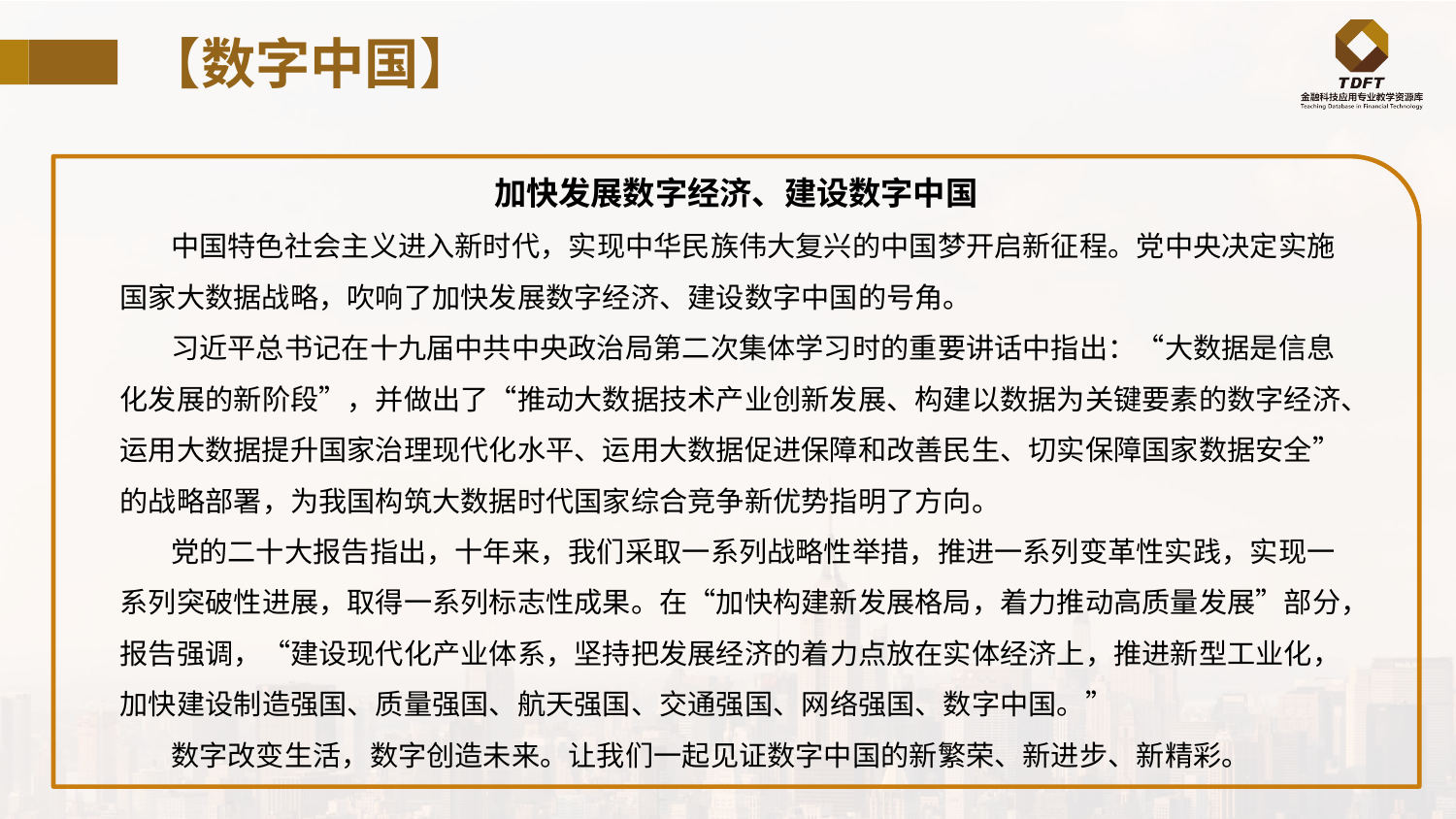

# 【数字中国】

加快发展数字经济、建设数字中国
       中国特色社会主义进入新时代，实现中华民族伟大复兴的中国梦开启新征程。党中央决定实施国家大数据战略，吹响了加快发展数字经济、建设数字中国的号角。
       习近平总书记在十九届中共中央政治局第二次集体学习时的重要讲话中指出：“大数据是信息化发展的新阶段”，并做出了“推动大数据技术产业创新发展、构建以数据为关键要素的数字经济、运用大数据提升国家治理现代化水平、运用大数据促进保障和改善民生、切实保障国家数据安全”的战略部署，为我国构筑大数据时代国家综合竞争新优势指明了方向。
       党的二十大报告指出，十年来，我们采取一系列战略性举措，推进一系列变革性实践，实现一系列突破性进展，取得一系列标志性成果。在“加快构建新发展格局，着力推动高质量发展”部分，报告强调，“建设现代化产业体系，坚持把发展经济的着力点放在实体经济上，推进新型工业化，加快建设制造强国、质量强国、航天强国、交通强国、网络强国、数字中国。”
       数字改变生活，数字创造未来。让我们一起见证数字中国的新繁荣、新进步、新精彩。